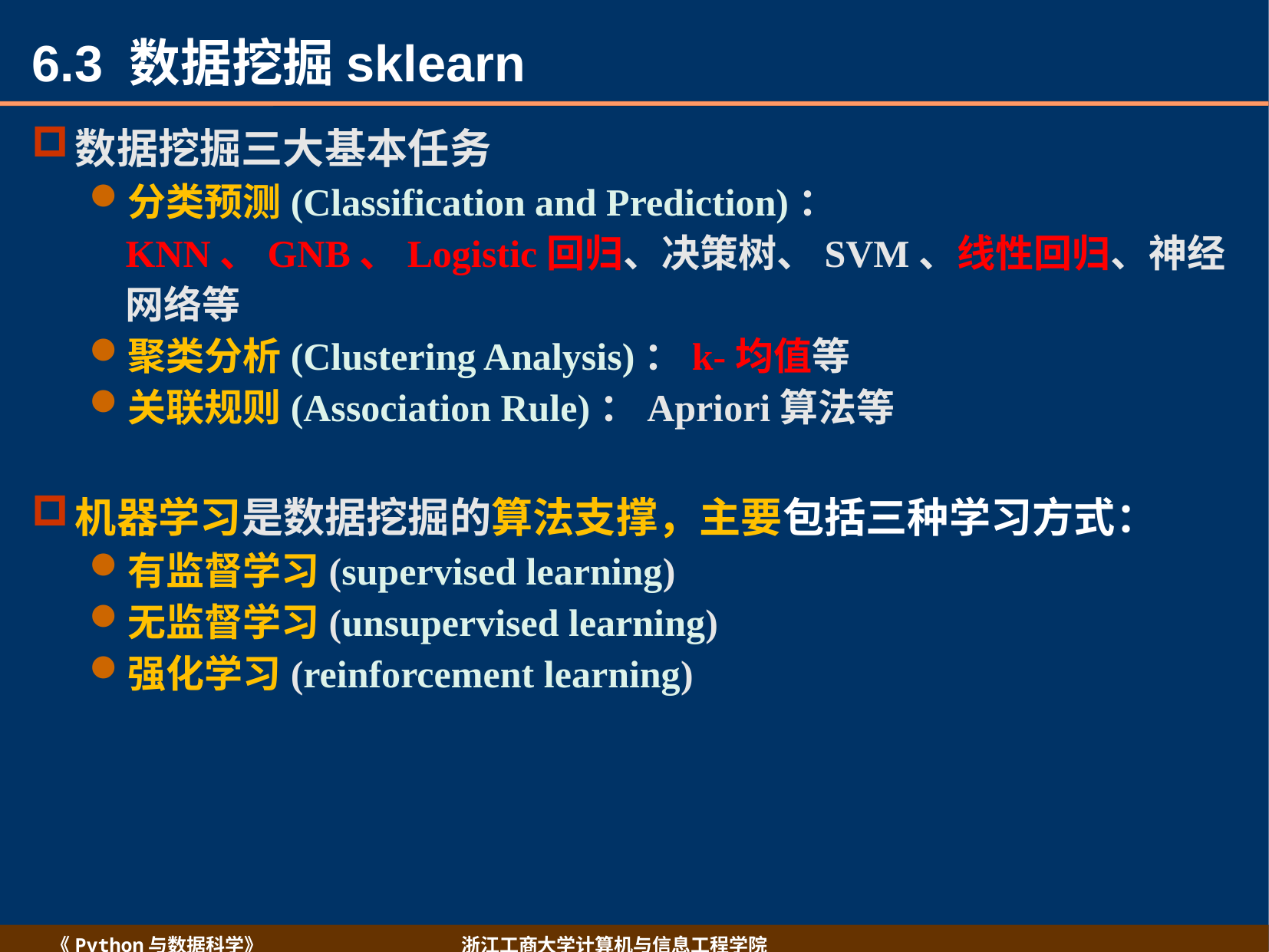

# 6.3 数据挖掘sklearn
数据挖掘三大基本任务
分类预测(Classification and Prediction)：KNN、GNB、Logistic回归、决策树、SVM、线性回归、神经网络等
聚类分析(Clustering Analysis)：k-均值等
关联规则(Association Rule)：Apriori算法等

机器学习是数据挖掘的算法支撑，主要包括三种学习方式：
有监督学习(supervised learning)
无监督学习(unsupervised learning)
强化学习(reinforcement learning)